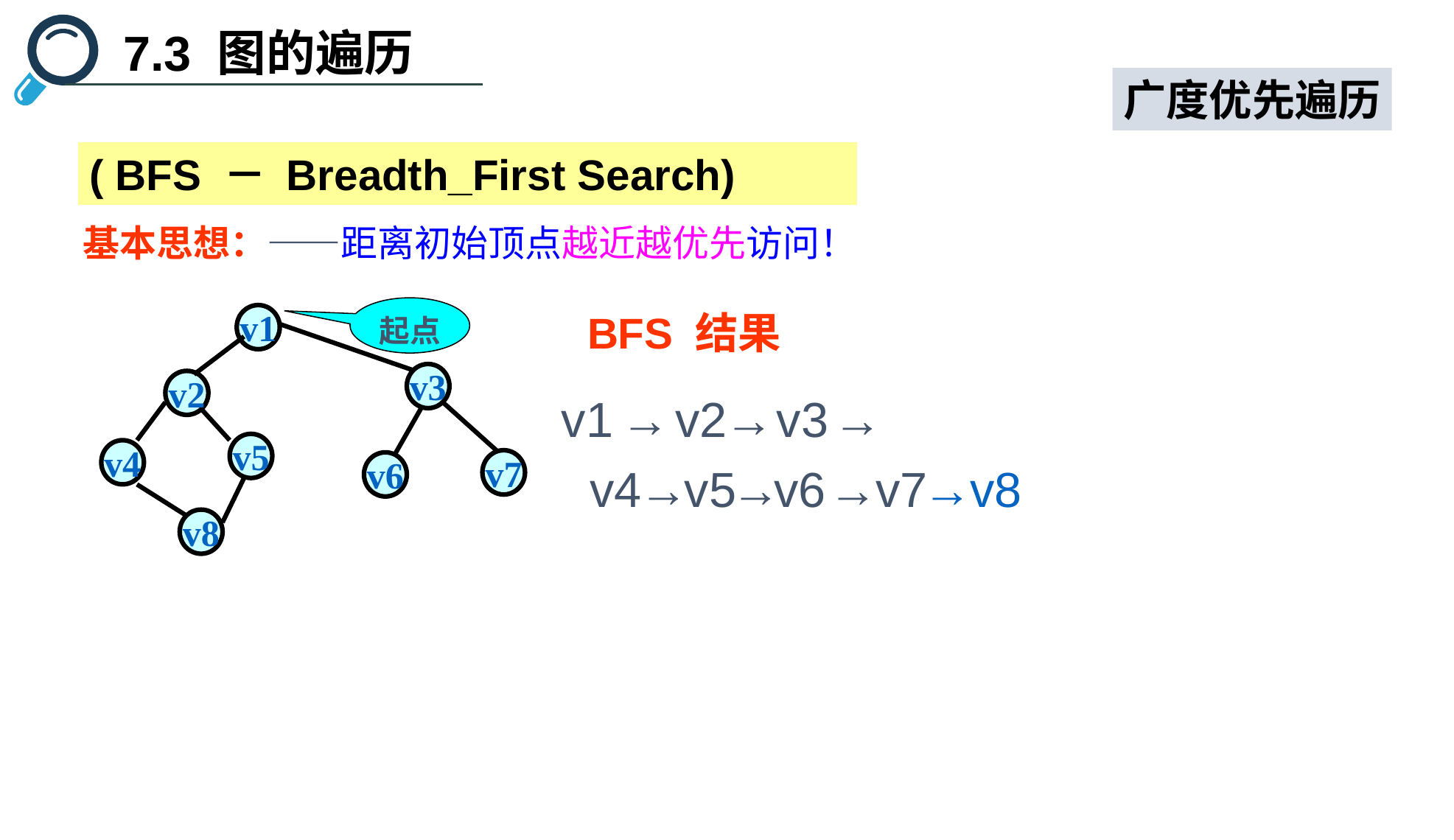

7.3 图的遍历
广度优先遍历
( BFS － Breadth_First Search)
基本思想：——距离初始顶点越近越优先访问！
起点
BFS 结果
v1

v3
v2

v5
v4
v7
v6

v8
v1
→
v2
→
v3
→
v4
→
v5
→
v6
→
v7
→
v8